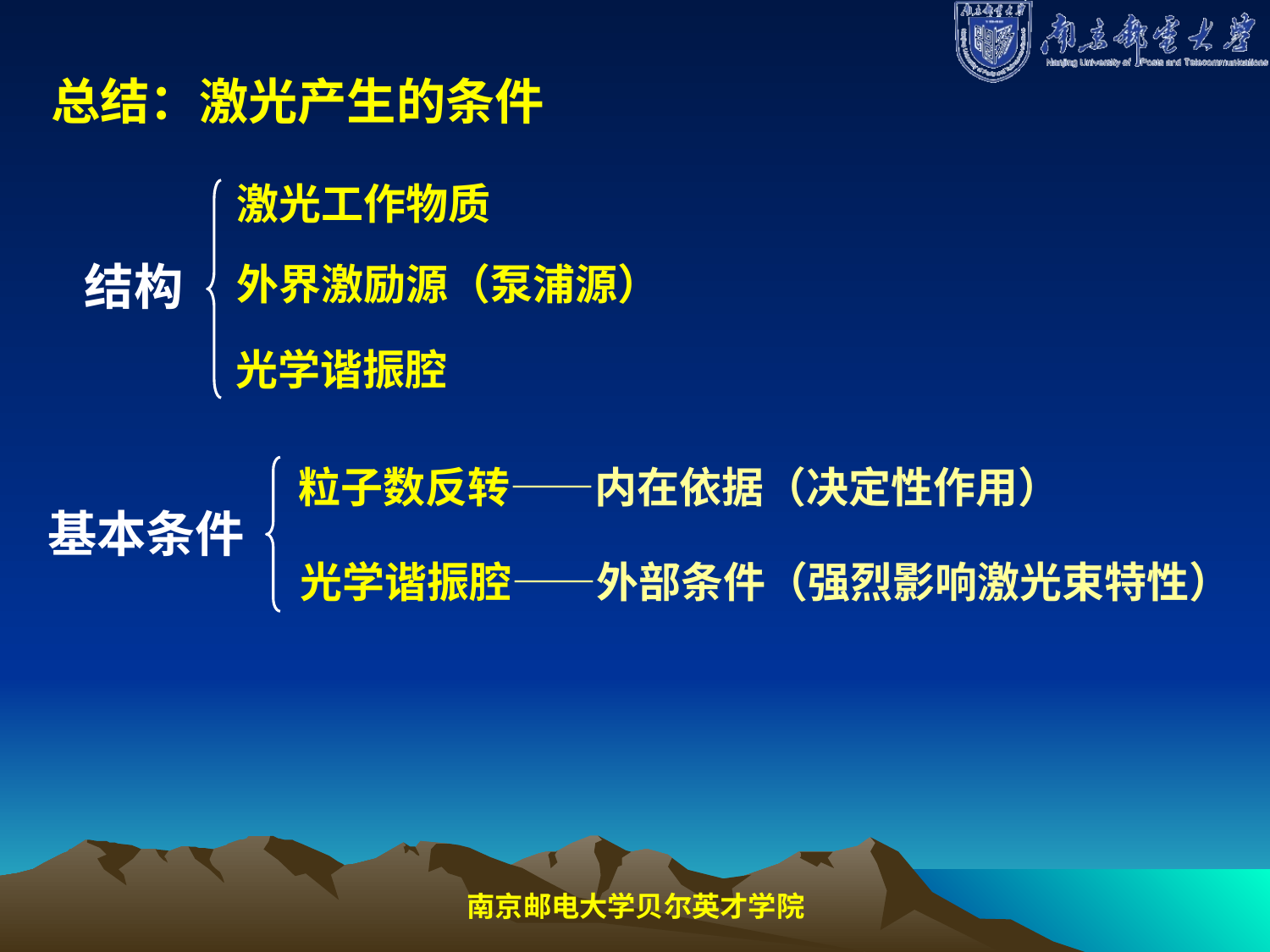

总结：激光产生的条件
激光工作物质

结构
外界激励源（泵浦源）
光学谐振腔
粒子数反转——内在依据（决定性作用）

基本条件
光学谐振腔——外部条件（强烈影响激光束特性）
南京邮电大学贝尔英才学院

62